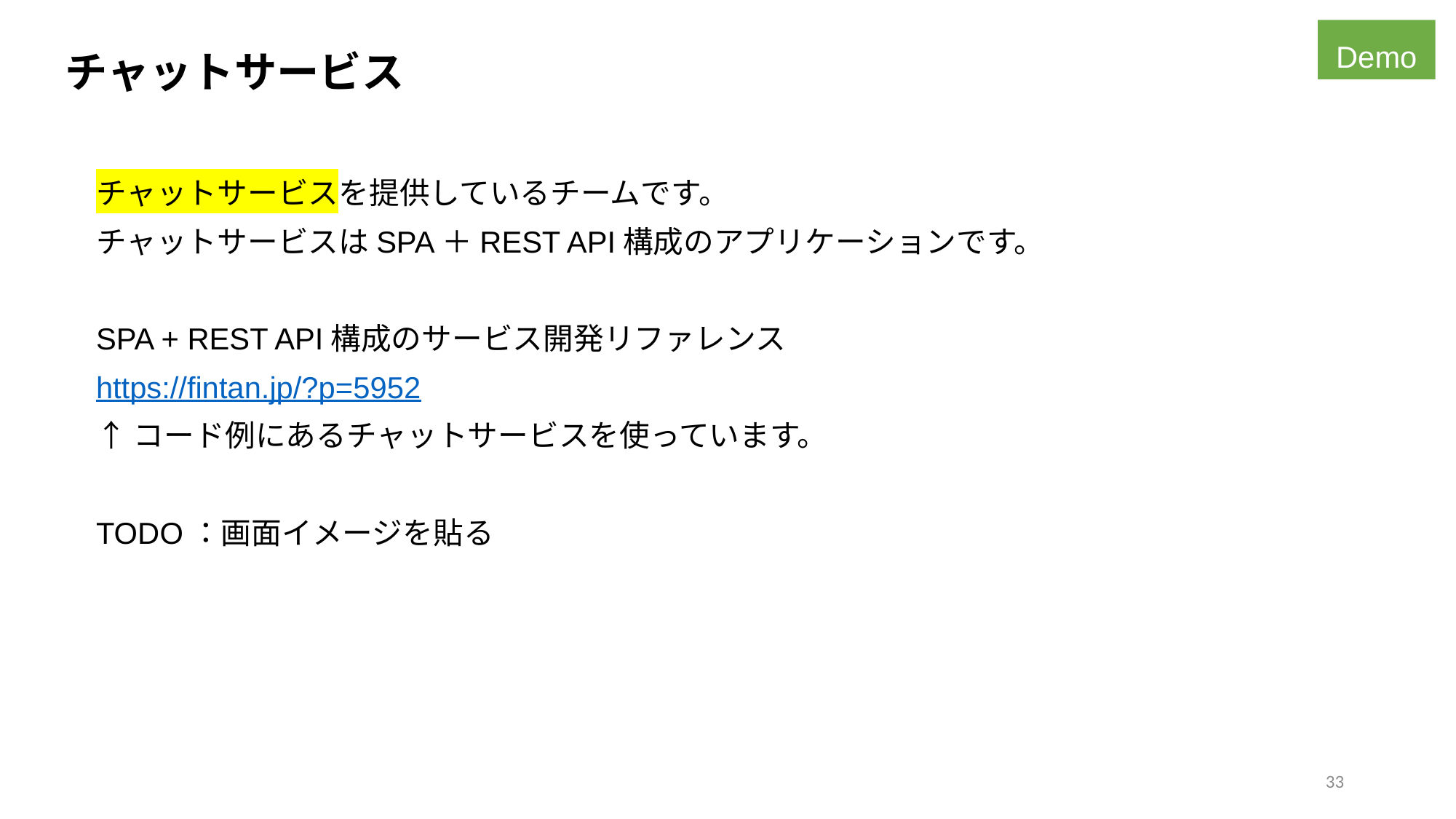

Demo
チャットサービス
チャットサービスを提供しているチームです。
チャットサービスはSPA＋REST API構成のアプリケーションです。

SPA + REST API構成のサービス開発リファレンス
https://fintan.jp/?p=5952
↑コード例にあるチャットサービスを使っています。

TODO：画面イメージを貼る
33